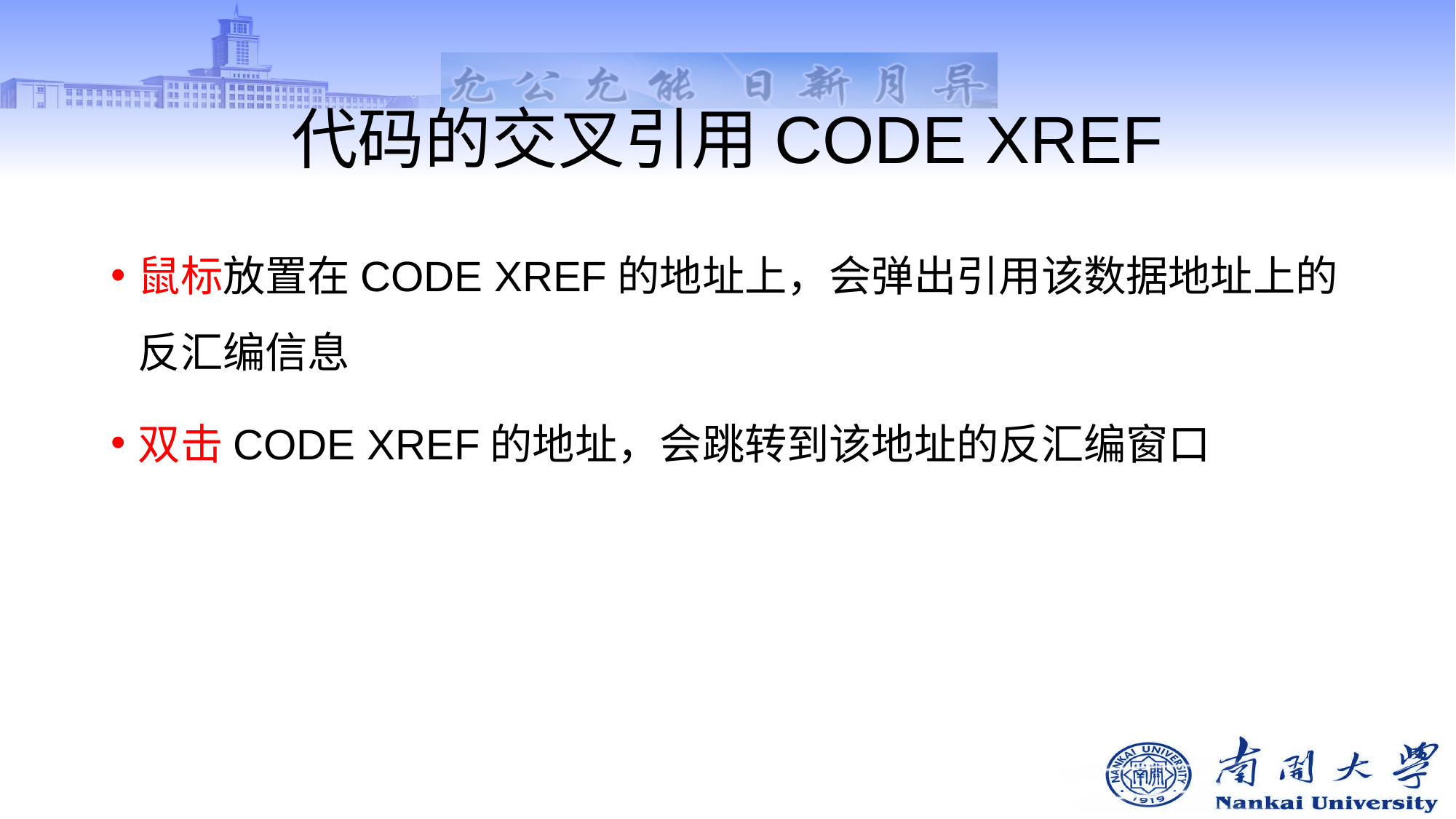

# 代码的交叉引用CODE XREF
鼠标放置在CODE XREF的地址上，会弹出引用该数据地址上的反汇编信息
双击CODE XREF的地址，会跳转到该地址的反汇编窗口